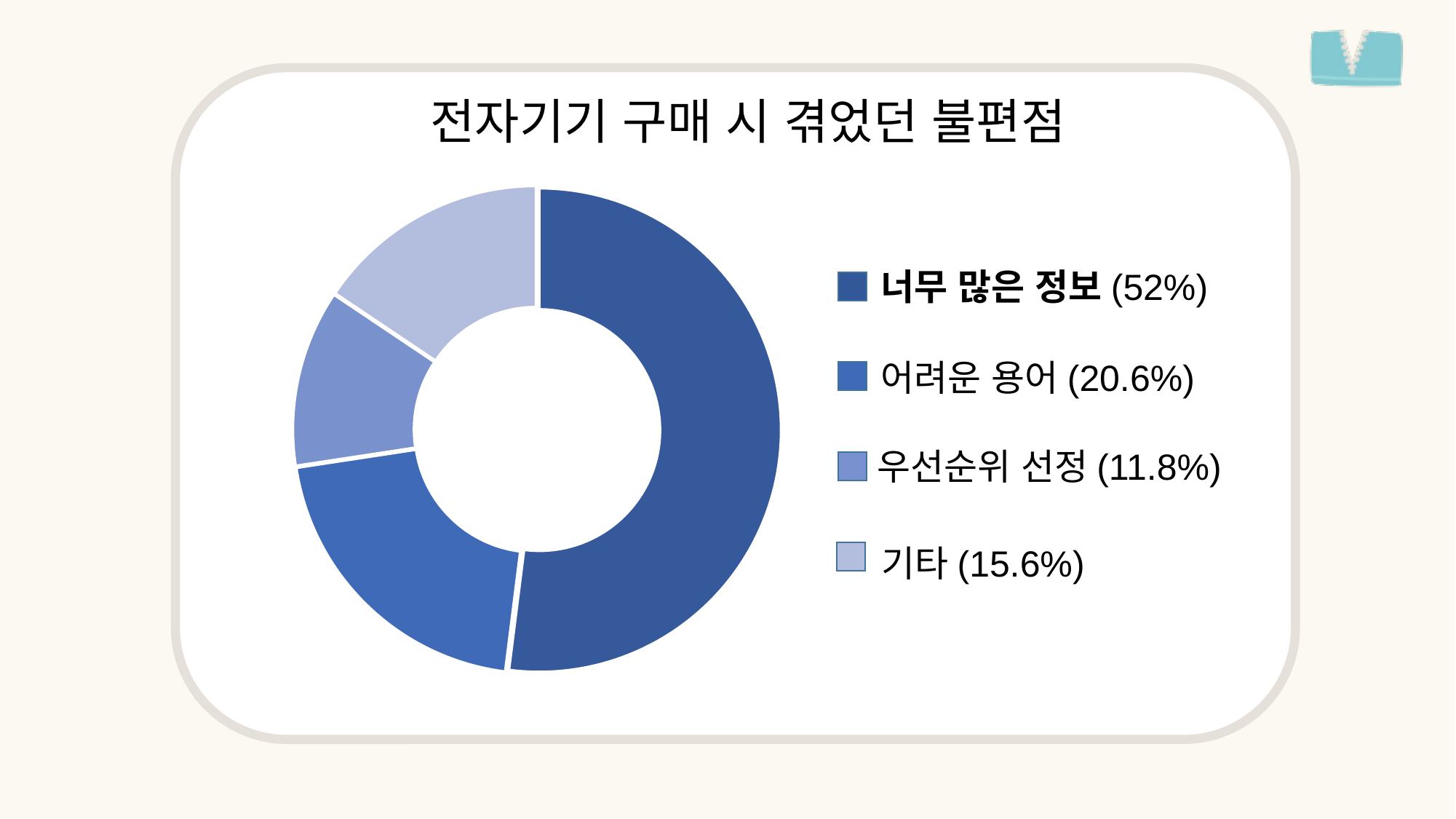

전자기기 구매 시 겪었던 불편점

### Chart

| Category | 전자기기 구매시 겪었던 불편점 |
|---|---|
| 너무 많은 정보 | 52.0 |
| 어려운 용어 | 20.6 |
| 우선순위 선정 | 11.8 |
| 기타 | 15.6 |
너무 많은 정보(52%)

어려운 용어(20.6%)

우선순위 선정(11.8%)

기타(15.6%)